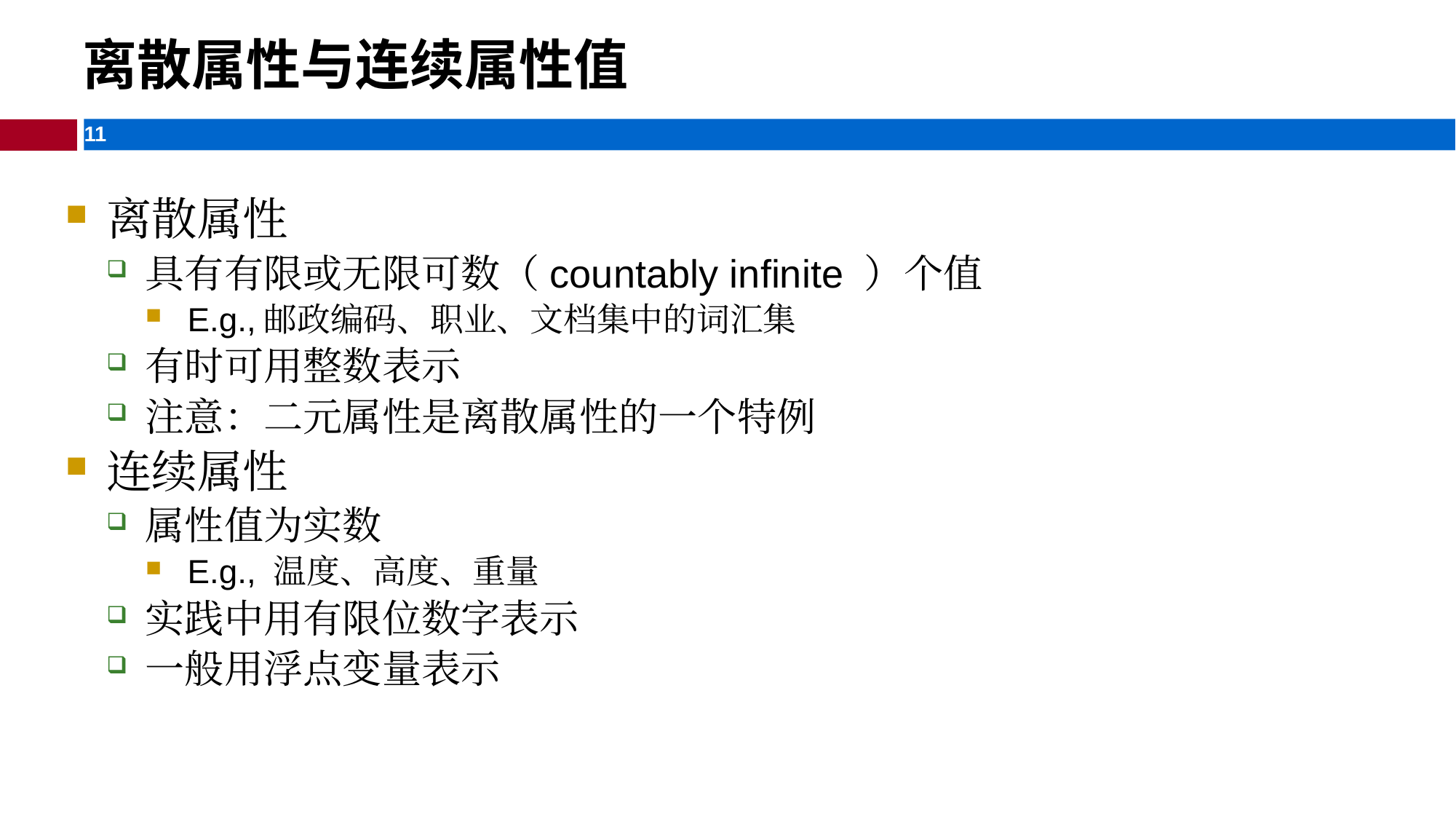

离散属性与连续属性值
离散属性
具有有限或无限可数（countably infinite ）个值
E.g.,邮政编码、职业、文档集中的词汇集
有时可用整数表示
注意：二元属性是离散属性的一个特例
连续属性
属性值为实数
E.g., 温度、高度、重量
实践中用有限位数字表示
一般用浮点变量表示